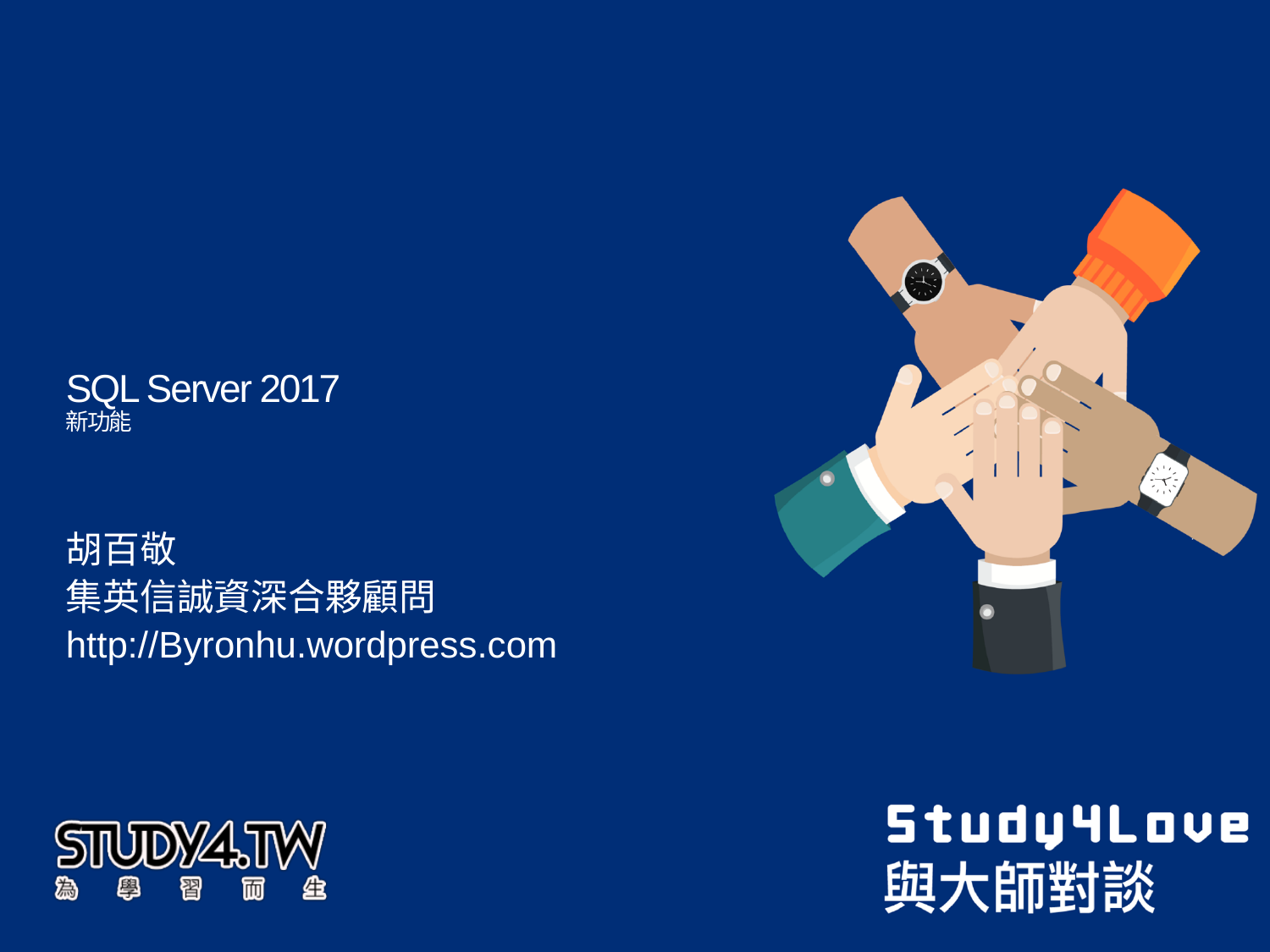

# SQL Server 2017 新功能
胡百敬
集英信誠資深合夥顧問
http://Byronhu.wordpress.com